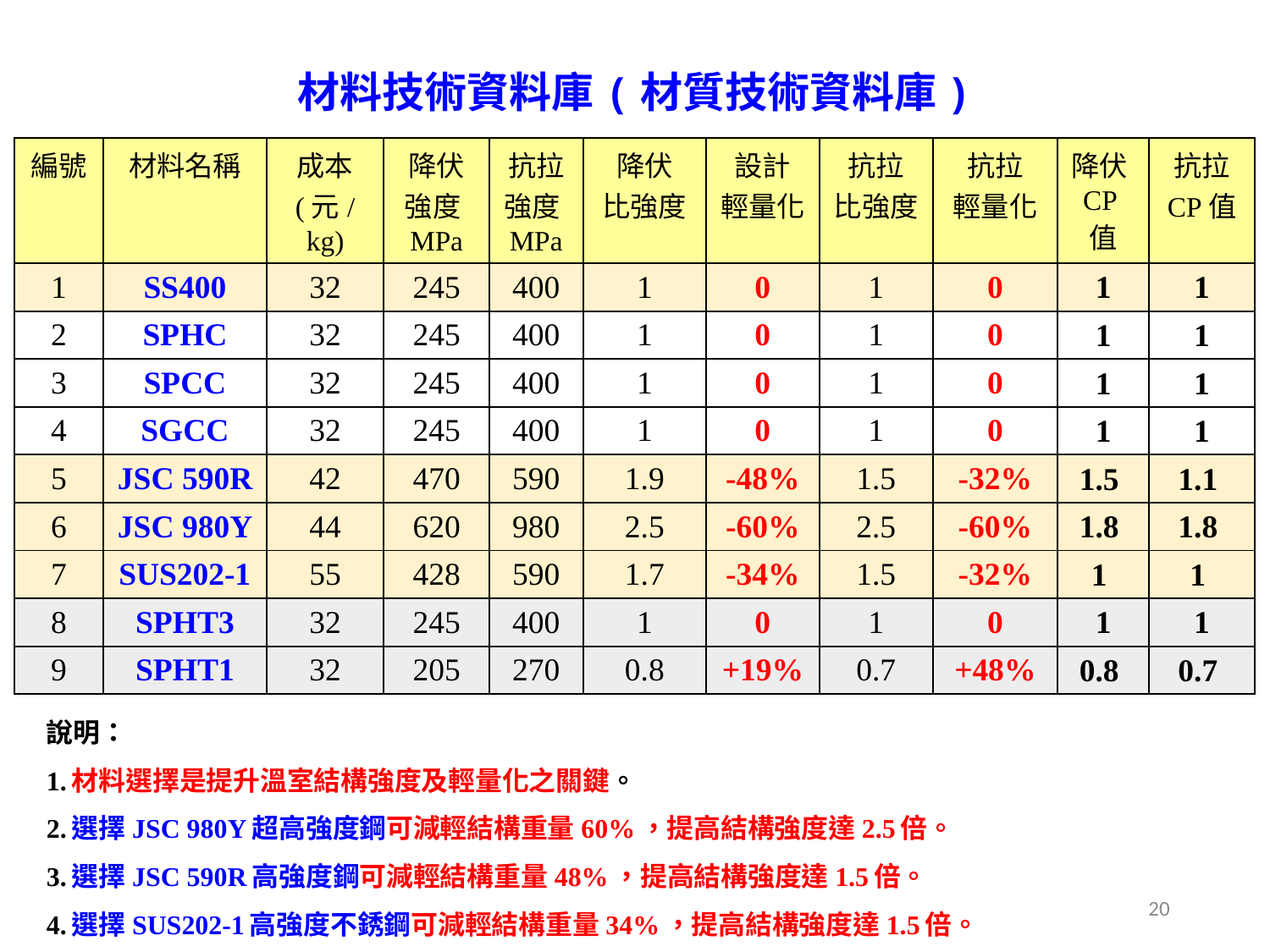

材料技術資料庫(材質技術資料庫)
| 編號 | 材料名稱 | 成本 (元/kg) | 降伏強度MPa | 抗拉強度MPa | 降伏 比強度 | 設計 輕量化 | 抗拉 比強度 | 抗拉 輕量化 | 降伏CP值 | 抗拉 CP值 |
| --- | --- | --- | --- | --- | --- | --- | --- | --- | --- | --- |
| 1 | SS400 | 32 | 245 | 400 | 1 | 0 | 1 | 0 | 1 | 1 |
| 2 | SPHC | 32 | 245 | 400 | 1 | 0 | 1 | 0 | 1 | 1 |
| 3 | SPCC | 32 | 245 | 400 | 1 | 0 | 1 | 0 | 1 | 1 |
| 4 | SGCC | 32 | 245 | 400 | 1 | 0 | 1 | 0 | 1 | 1 |
| 5 | JSC 590R | 42 | 470 | 590 | 1.9 | -48% | 1.5 | -32% | 1.5 | 1.1 |
| 6 | JSC 980Y | 44 | 620 | 980 | 2.5 | -60% | 2.5 | -60% | 1.8 | 1.8 |
| 7 | SUS202-1 | 55 | 428 | 590 | 1.7 | -34% | 1.5 | -32% | 1 | 1 |
| 8 | SPHT3 | 32 | 245 | 400 | 1 | 0 | 1 | 0 | 1 | 1 |
| 9 | SPHT1 | 32 | 205 | 270 | 0.8 | +19% | 0.7 | +48% | 0.8 | 0.7 |
說明：
1.材料選擇是提升溫室結構強度及輕量化之關鍵。
2.選擇JSC 980Y超高強度鋼可減輕結構重量60%，提高結構強度達2.5倍。
3.選擇JSC 590R高強度鋼可減輕結構重量48%，提高結構強度達1.5倍。
4.選擇SUS202-1高強度不銹鋼可減輕結構重量34%，提高結構強度達1.5倍。

20